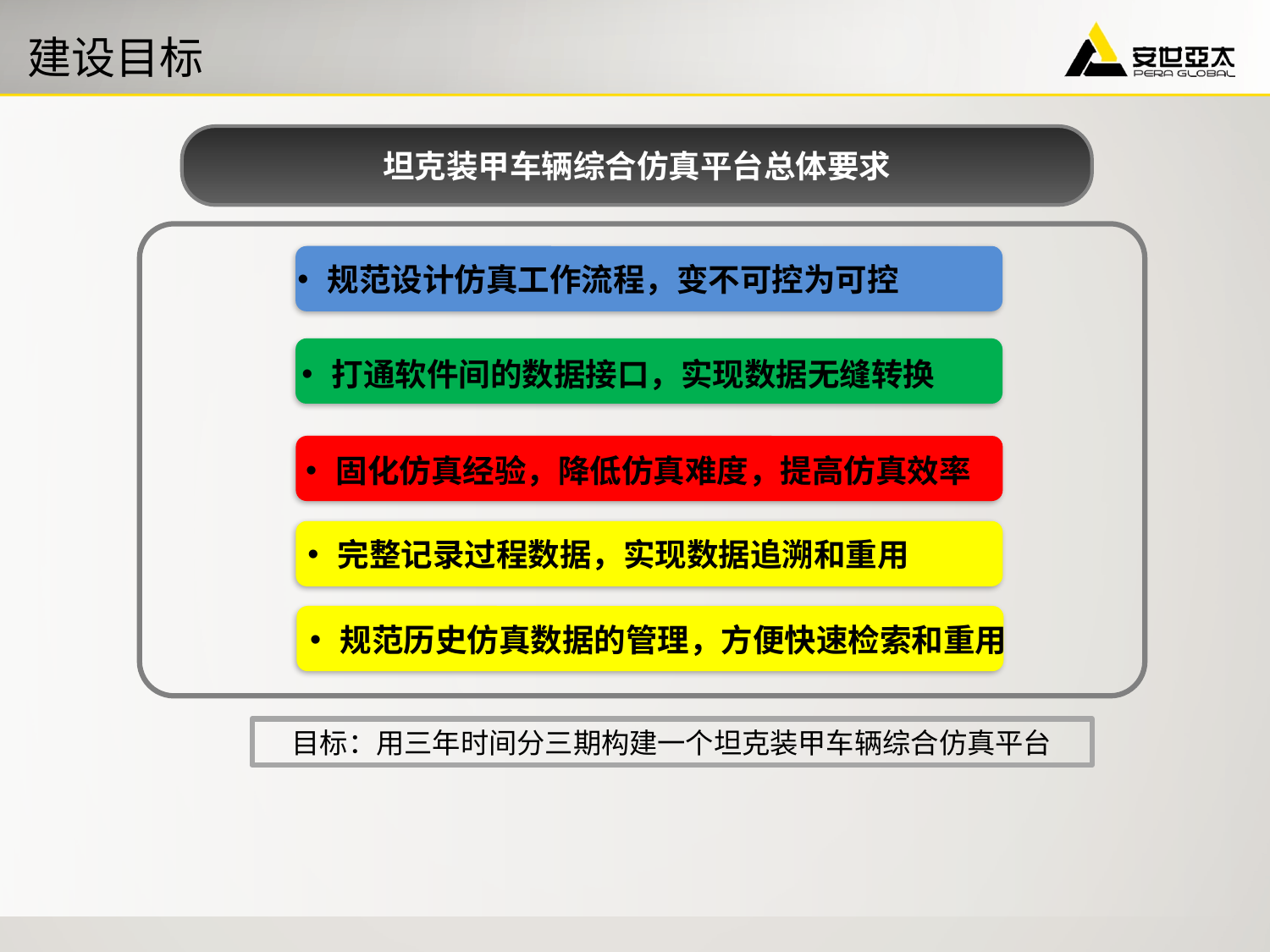

# 建设目标
坦克装甲车辆综合仿真平台总体要求

规范设计仿真工作流程，变不可控为可控

打通软件间的数据接口，实现数据无缝转换

固化仿真经验，降低仿真难度，提高仿真效率

完整记录过程数据，实现数据追溯和重用

规范历史仿真数据的管理，方便快速检索和重用
目标：用三年时间分三期构建一个坦克装甲车辆综合仿真平台